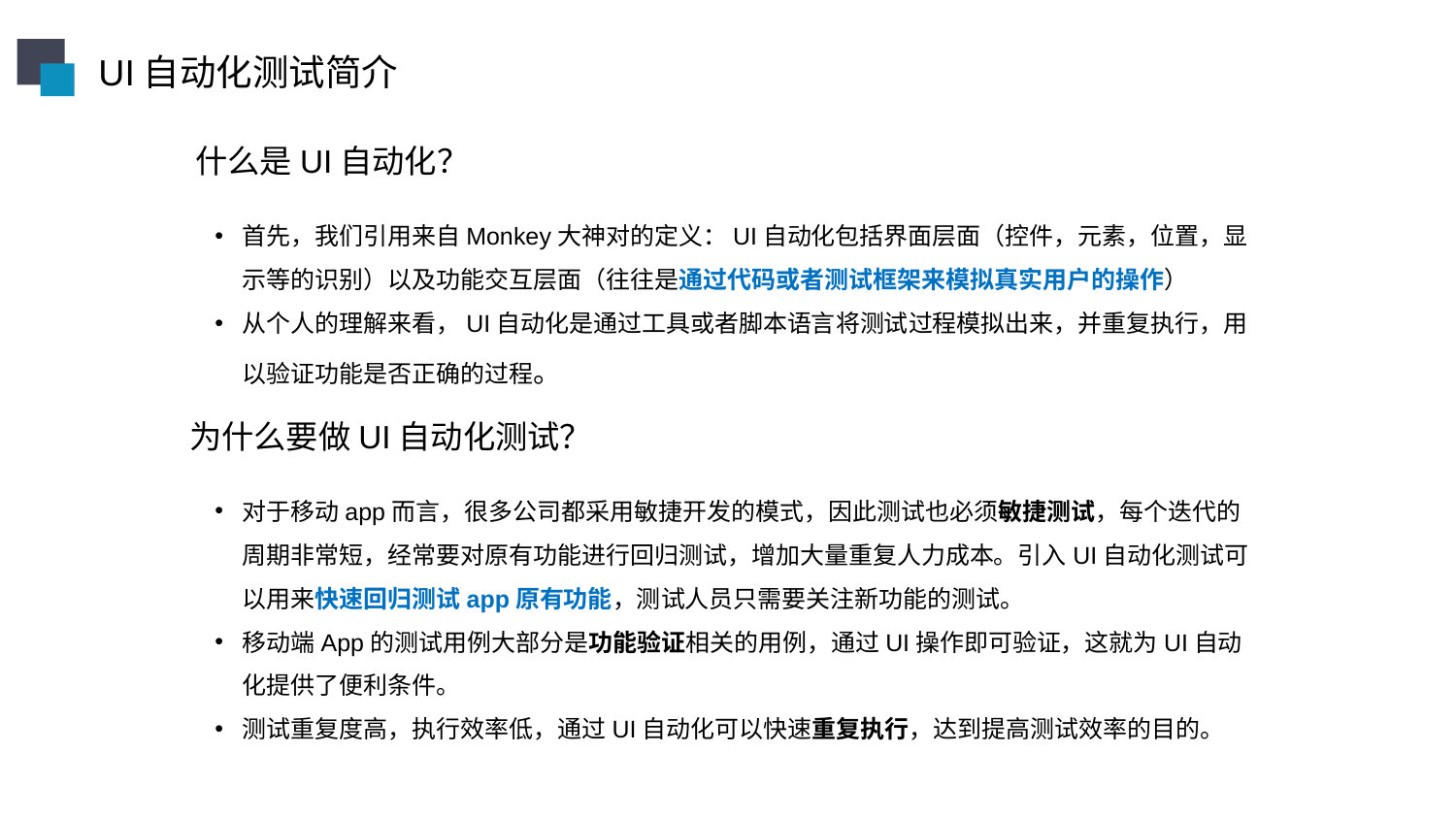

UI自动化测试简介
什么是UI自动化？
首先，我们引用来自Monkey大神对的定义：UI自动化包括界面层面（控件，元素，位置，显示等的识别）以及功能交互层面（往往是通过代码或者测试框架来模拟真实用户的操作）
从个人的理解来看，UI自动化是通过工具或者脚本语言将测试过程模拟出来，并重复执行，用以验证功能是否正确的过程。
为什么要做UI自动化测试？
对于移动app而言，很多公司都采用敏捷开发的模式，因此测试也必须敏捷测试，每个迭代的周期非常短，经常要对原有功能进行回归测试，增加大量重复人力成本。引入UI自动化测试可以用来快速回归测试app原有功能，测试人员只需要关注新功能的测试。
移动端App的测试用例大部分是功能验证相关的用例，通过UI操作即可验证，这就为UI自动化提供了便利条件。
测试重复度高，执行效率低，通过UI自动化可以快速重复执行，达到提高测试效率的目的。